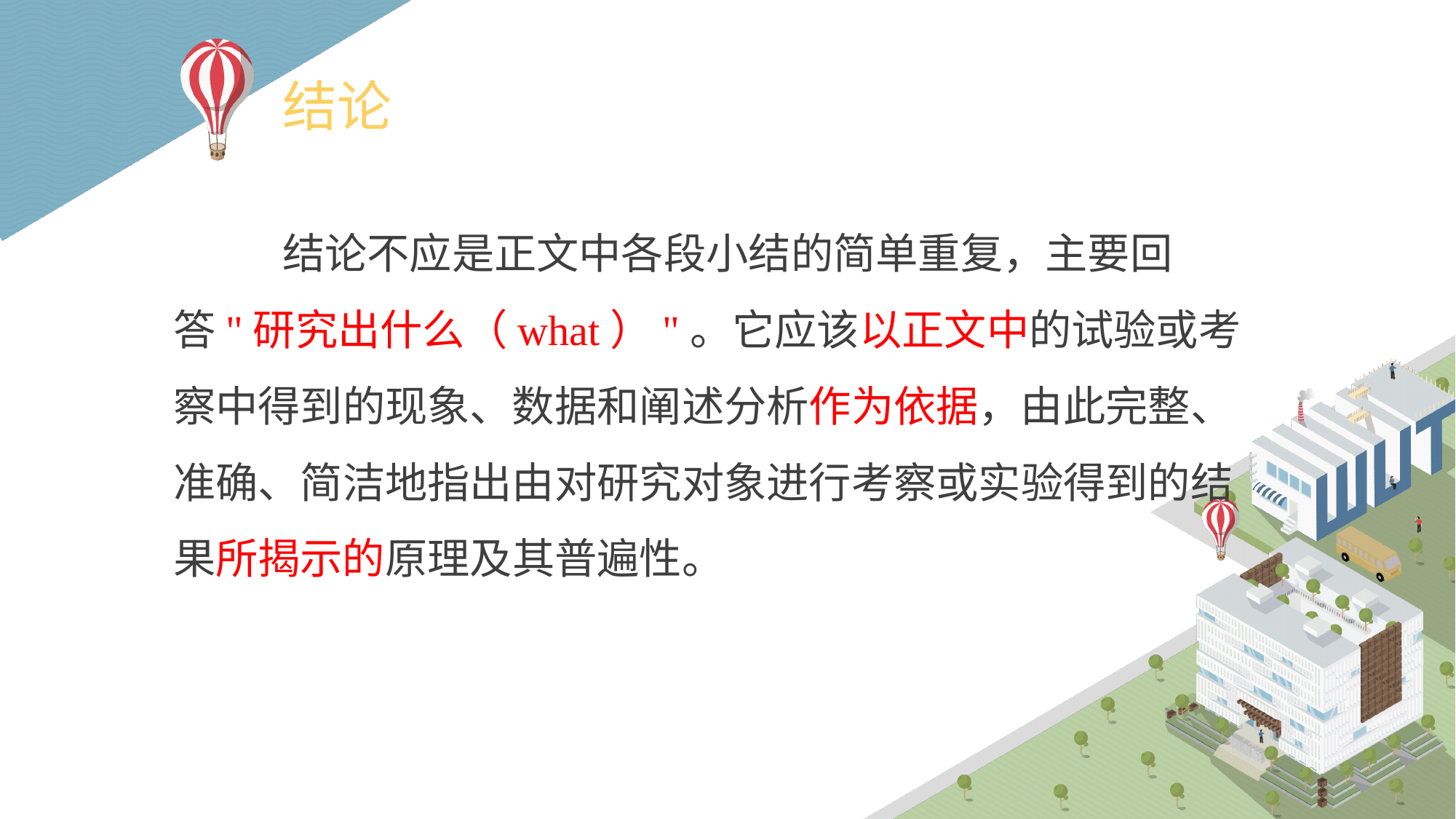

# 结论
	结论不应是正文中各段小结的简单重复，主要回答"研究出什么（what）"。它应该以正文中的试验或考察中得到的现象、数据和阐述分析作为依据，由此完整、准确、简洁地指出由对研究对象进行考察或实验得到的结果所揭示的原理及其普遍性。